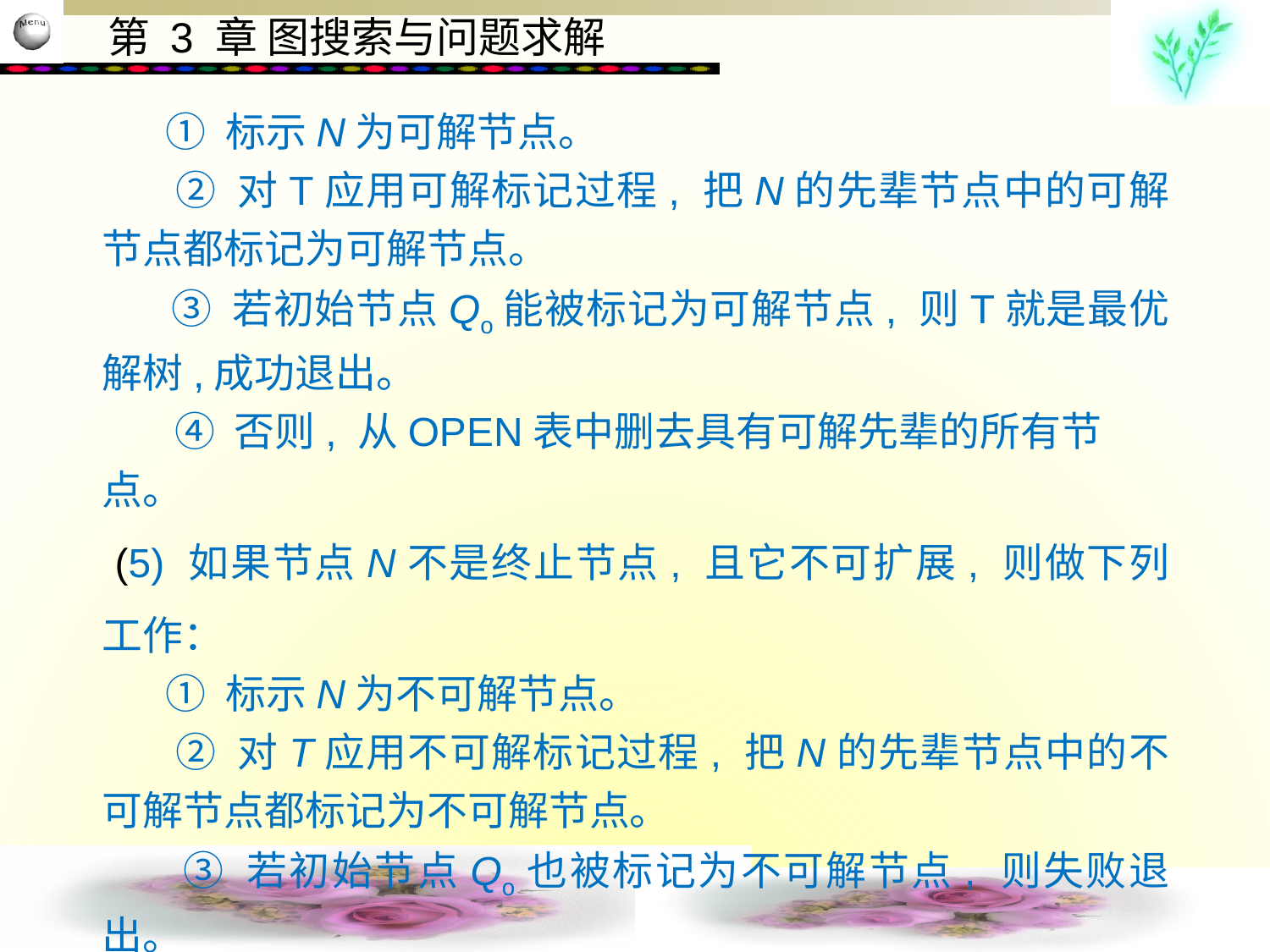

① 标示N为可解节点。
       ② 对T应用可解标记过程, 把N的先辈节点中的可解节点都标记为可解节点。
       ③ 若初始节点Qo能被标记为可解节点, 则T就是最优解树,成功退出。
        ④ 否则, 从OPEN表中删去具有可解先辈的所有节点。
 (5) 如果节点N不是终止节点, 且它不可扩展, 则做下列工作：
       ① 标示N为不可解节点。
       ② 对T应用不可解标记过程, 把N的先辈节点中的不可解节点都标记为不可解节点。
       ③ 若初始节点Qo也被标记为不可解节点, 则失败退出。
       ④ 否则, 从OPEN表中删去具有不可解先辈的所有节点。